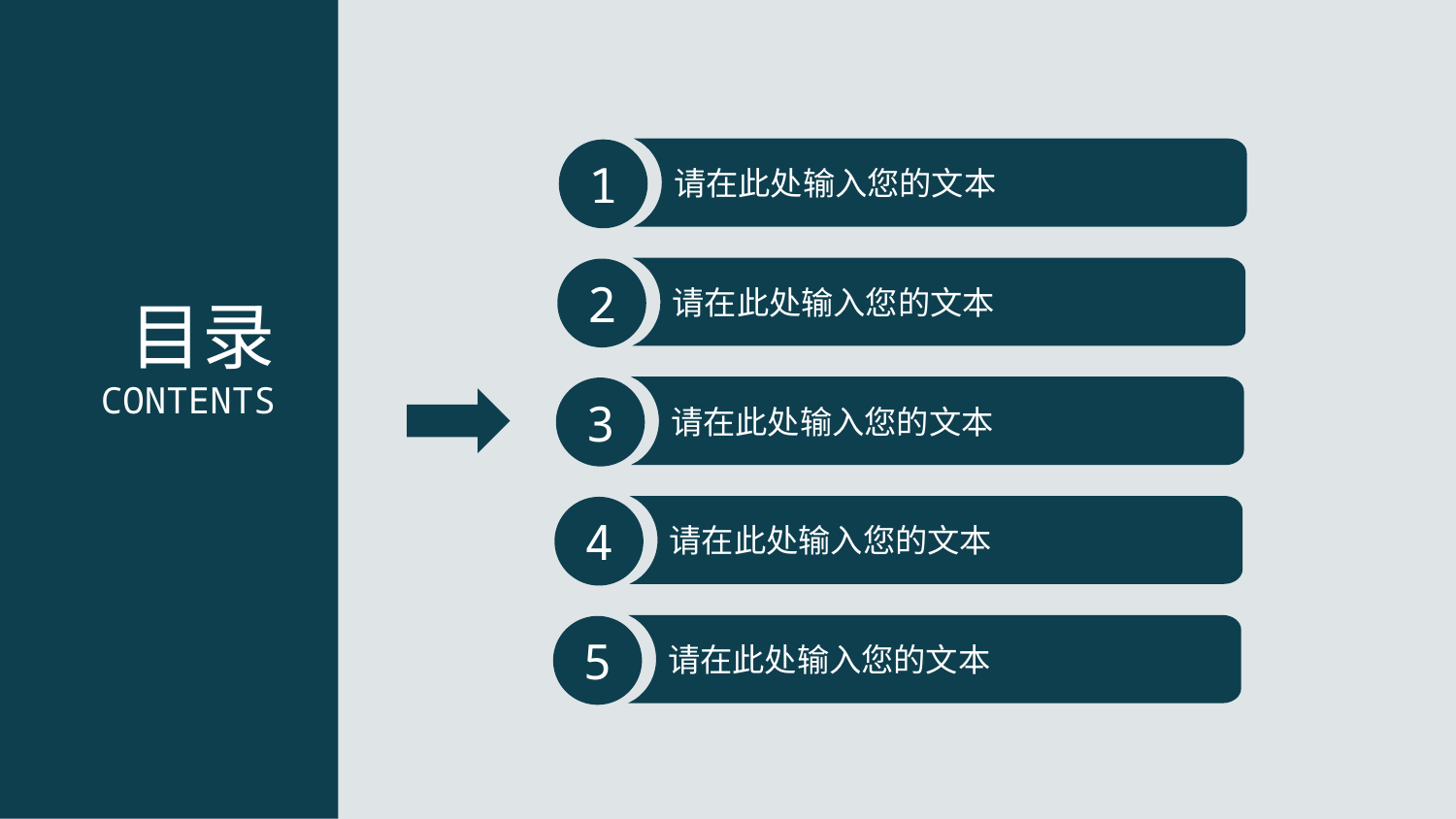

请在此处输入您的文本
1
请在此处输入您的文本
2
目录
CONTENTS
请在此处输入您的文本
3

请在此处输入您的文本
4
请在此处输入您的文本
5